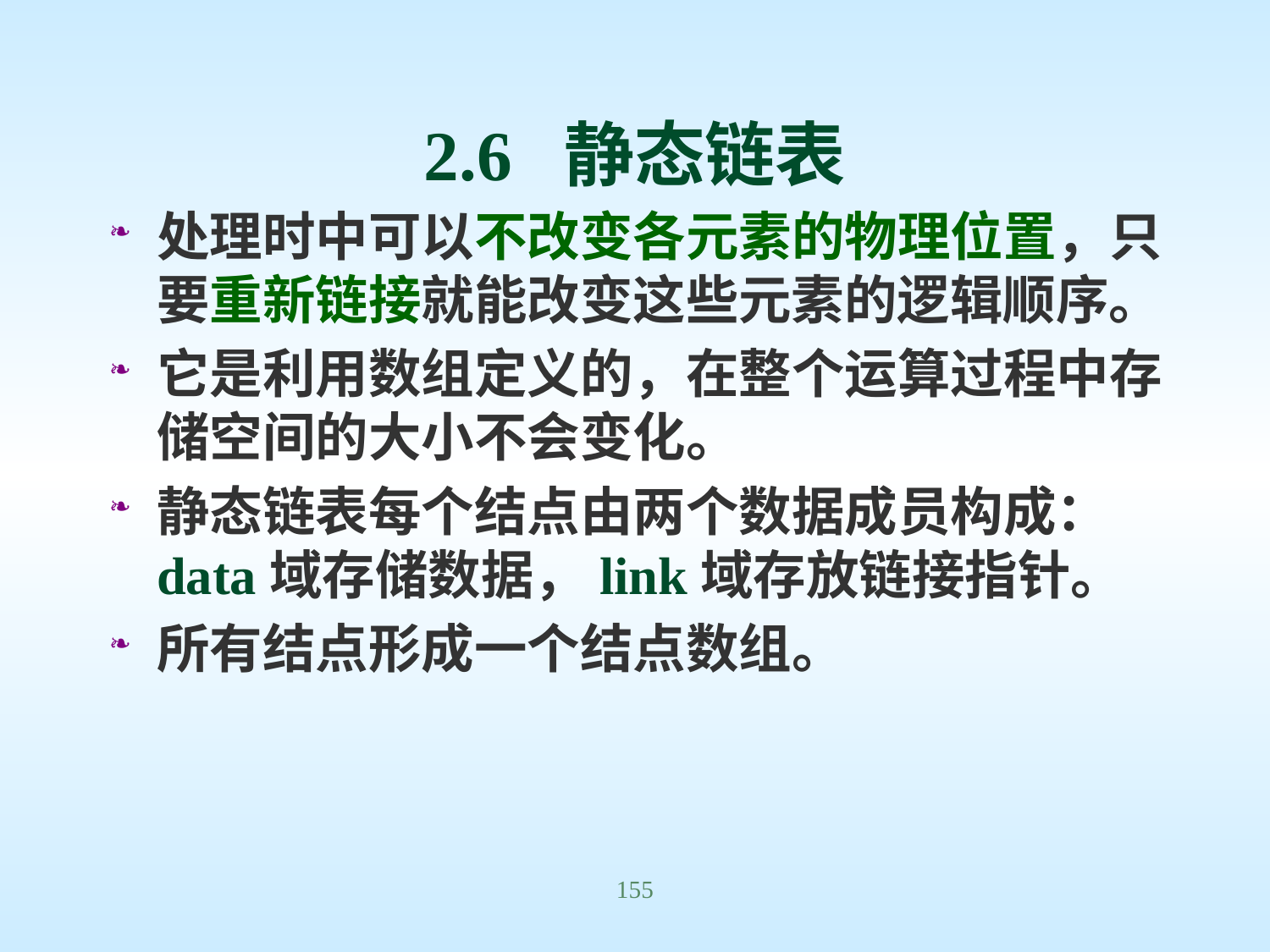

# 2.6  静态链表
处理时中可以不改变各元素的物理位置，只要重新链接就能改变这些元素的逻辑顺序。
它是利用数组定义的，在整个运算过程中存储空间的大小不会变化。
静态链表每个结点由两个数据成员构成：data域存储数据，link域存放链接指针。
所有结点形成一个结点数组。
155